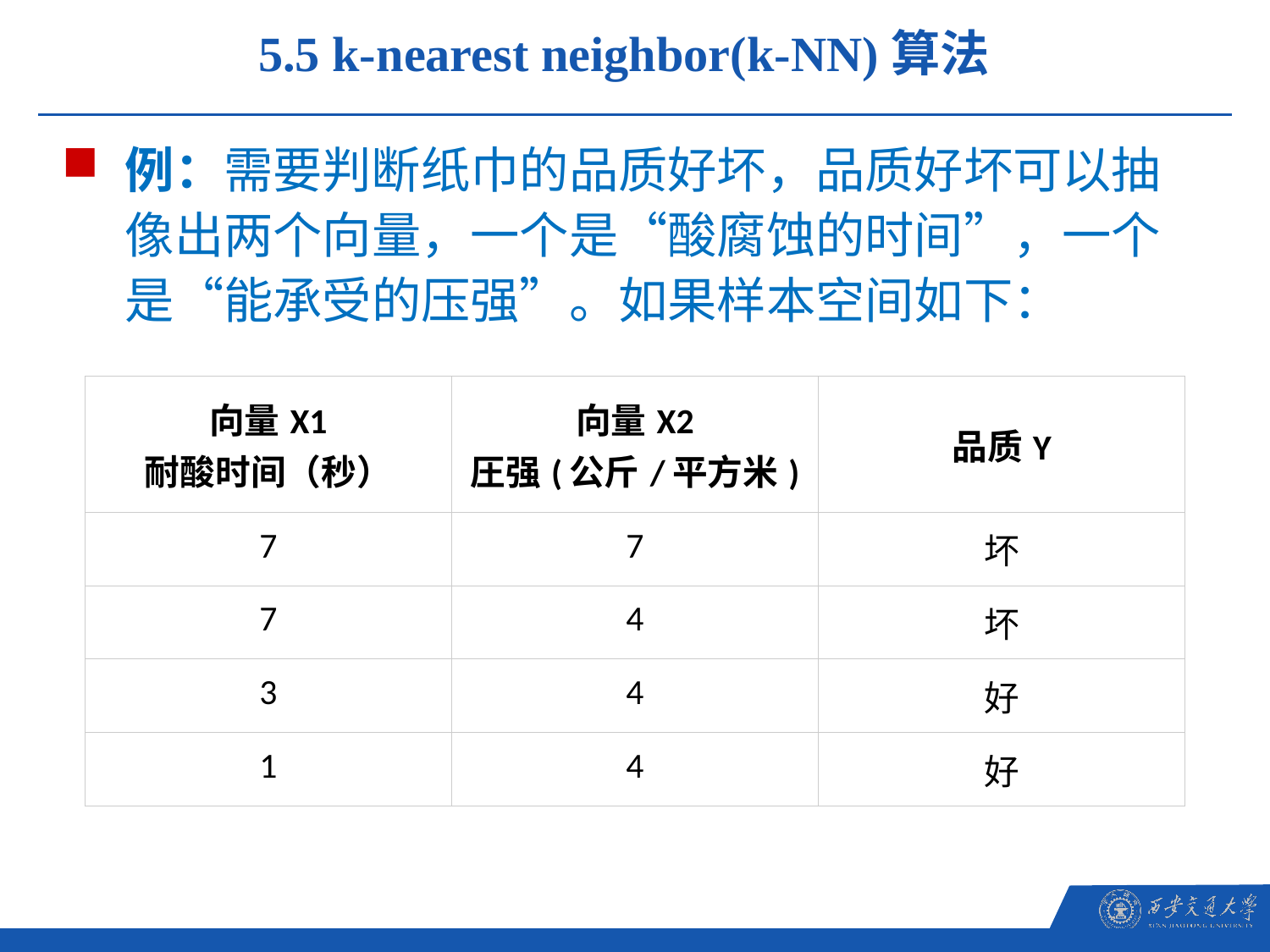

5.5 k-nearest neighbor(k-NN)算法
例：需要判断纸巾的品质好坏，品质好坏可以抽像出两个向量，一个是“酸腐蚀的时间”，一个是“能承受的压强”。如果样本空间如下：
| 向量X1 耐酸时间（秒） | 向量X2 圧强(公斤/平方米) | 品质Y |
| --- | --- | --- |
| 7 | 7 | 坏 |
| 7 | 4 | 坏 |
| 3 | 4 | 好 |
| 1 | 4 | 好 |